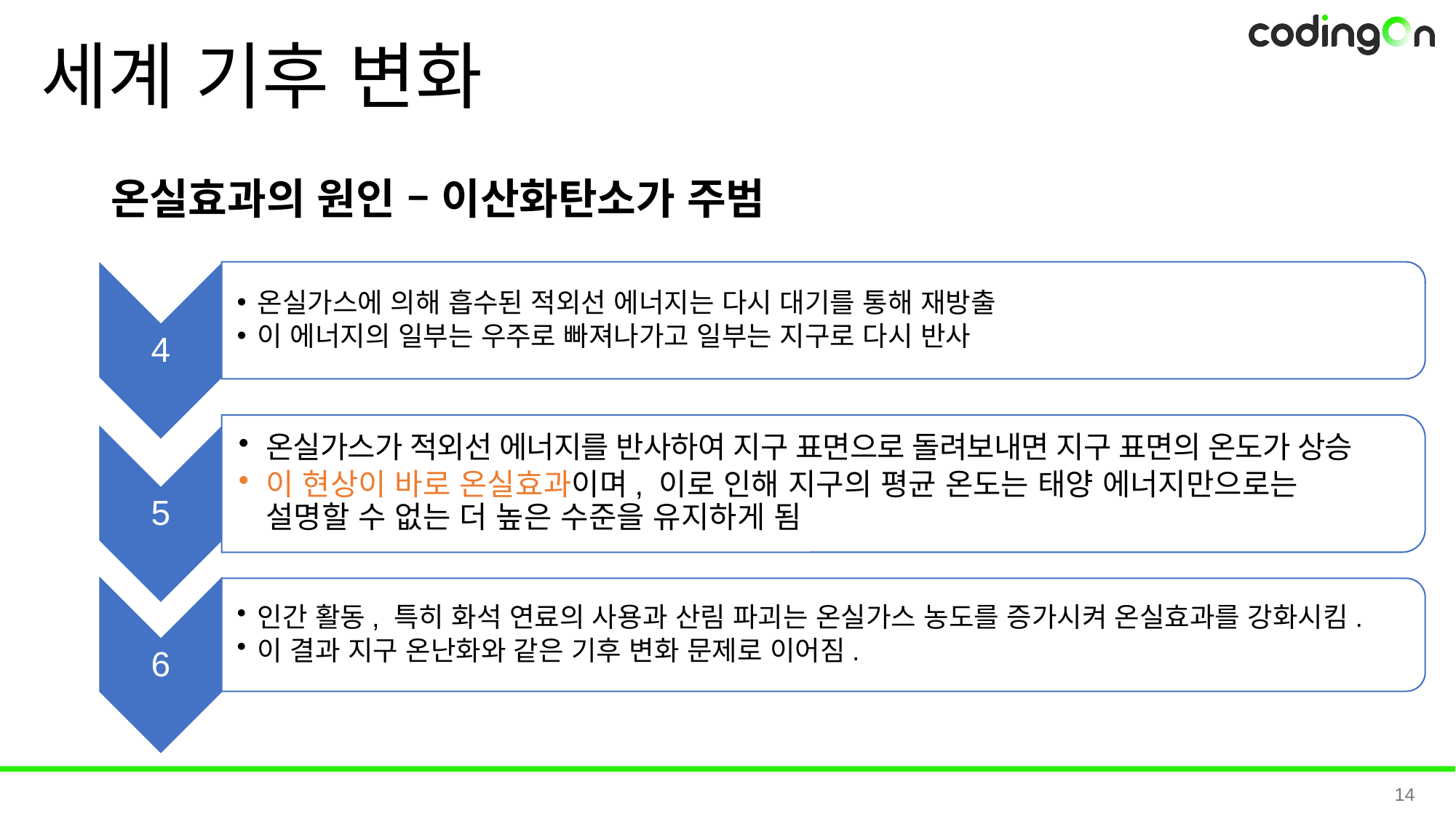

# 세계 기후 변화
온실효과의 원인 – 이산화탄소가 주범
4
온실가스에 의해 흡수된 적외선 에너지는 다시 대기를 통해 재방출
이 에너지의 일부는 우주로 빠져나가고 일부는 지구로 다시 반사
5
온실가스가 적외선 에너지를 반사하여 지구 표면으로 돌려보내면 지구 표면의 온도가 상승
이 현상이 바로 온실효과이며, 이로 인해 지구의 평균 온도는 태양 에너지만으로는
설명할 수 없는 더 높은 수준을 유지하게 됨
6
인간 활동, 특히 화석 연료의 사용과 산림 파괴는 온실가스 농도를 증가시켜 온실효과를 강화시킴.
이 결과 지구 온난화와 같은 기후 변화 문제로 이어짐.
14